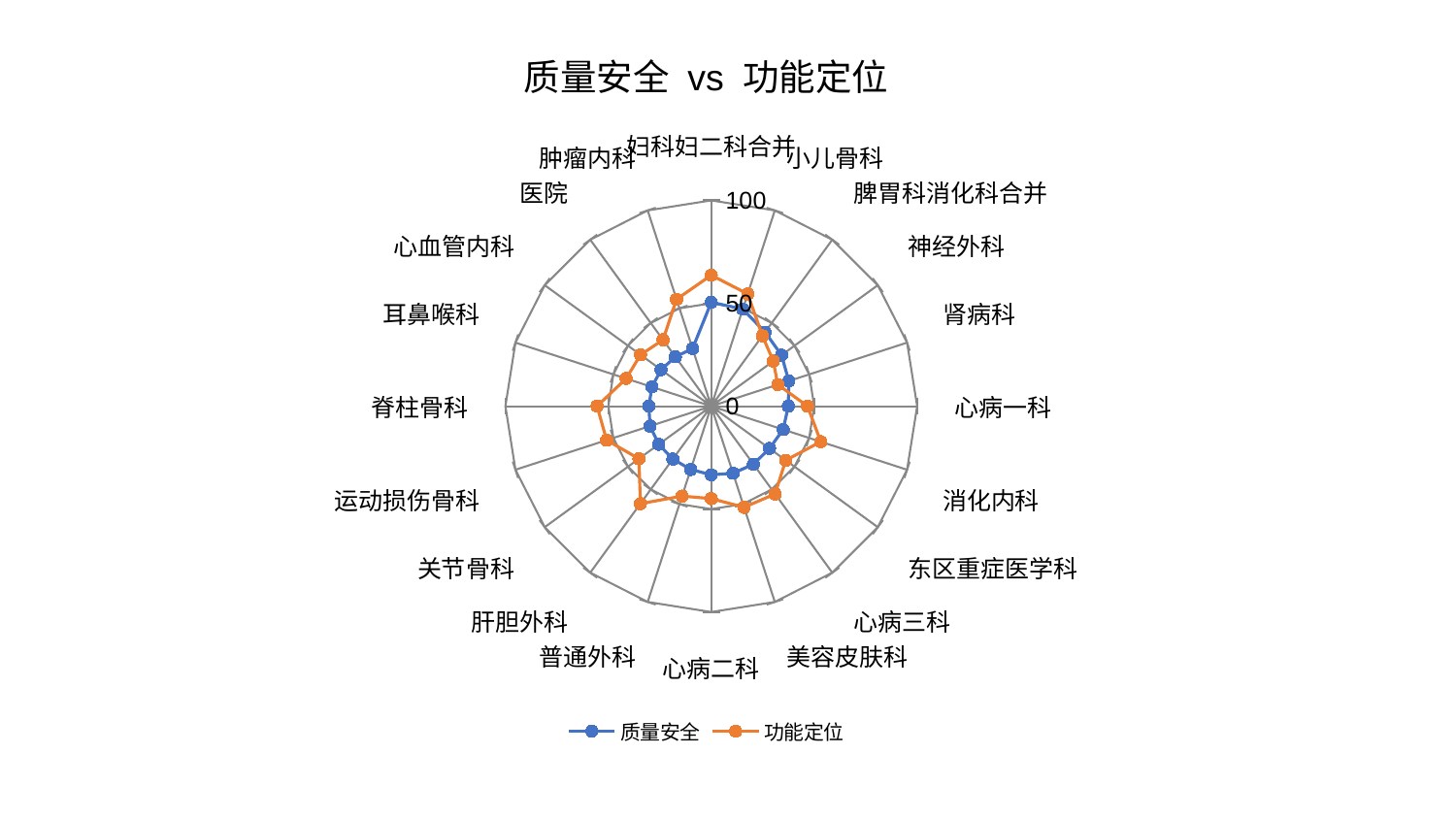

### Chart: 质量安全 vs 功能定位

| Category | 质量安全 | 功能定位 |
|---|---|---|
| 妇科妇二科合并 | 50.50771842951208 | 63.66519251150641 |
| 小儿骨科 | 49.56633772292795 | 57.35150906184948 |
| 脾胃科消化科合并 | 44.478691963668794 | 42.27512804193712 |
| 神经外科 | 42.219233939355895 | 37.29397950684728 |
| 肾病科 | 39.60807525780814 | 33.97692413646664 |
| 心病一科 | 37.44221336116528 | 46.762509207869456 |
| 消化内科 | 36.73039834398852 | 55.94417701814053 |
| 东区重症医学科 | 34.96938605359185 | 44.726392401420945 |
| 心病三科 | 34.85918962611525 | 52.746818701199786 |
| 美容皮肤科 | 34.29766510739201 | 51.65979843274463 |
| 心病二科 | 33.36390251199739 | 44.91020989251818 |
| 普通外科 | 32.33048727657747 | 45.9543404373395 |
| 肝胆外科 | 31.777852258321268 | 58.554328499907136 |
| 关节骨科 | 31.545167961181864 | 43.433291951632405 |
| 运动损伤骨科 | 31.27919446457065 | 53.43694655899018 |
| 脊柱骨科 | 30.328450696220347 | 55.46913326562765 |
| 耳鼻喉科 | 30.311695309853654 | 43.4947876067789 |
| 心血管内科 | 30.15631794965946 | 42.49704792147025 |
| 医院 | 29.656076414679877 | 39.879875163372624 |
| 肿瘤内科 | 29.459536809021706 | 54.61066572636064 |
6